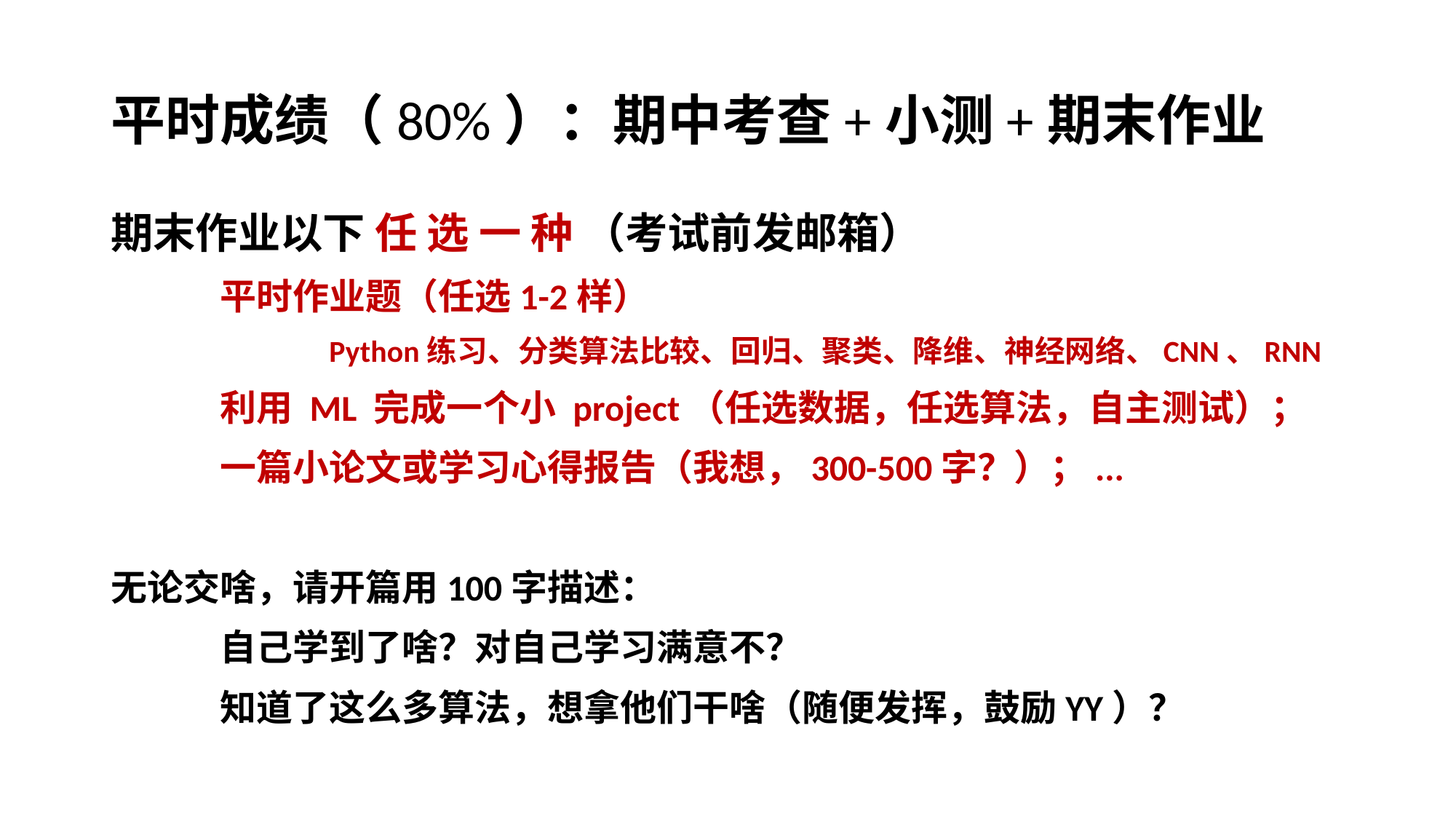

# 平时成绩（80%）：期中考查+小测+期末作业
期末作业以下 任 选 一 种 （考试前发邮箱）
	平时作业题（任选1-2样）
		Python练习、分类算法比较、回归、聚类、降维、神经网络、CNN、RNN
	利用 ML 完成一个小 project（任选数据，任选算法，自主测试）；
	一篇小论文或学习心得报告（我想，300-500字？）；...

无论交啥，请开篇用100字描述：
	自己学到了啥？对自己学习满意不？
	知道了这么多算法，想拿他们干啥（随便发挥，鼓励YY）？